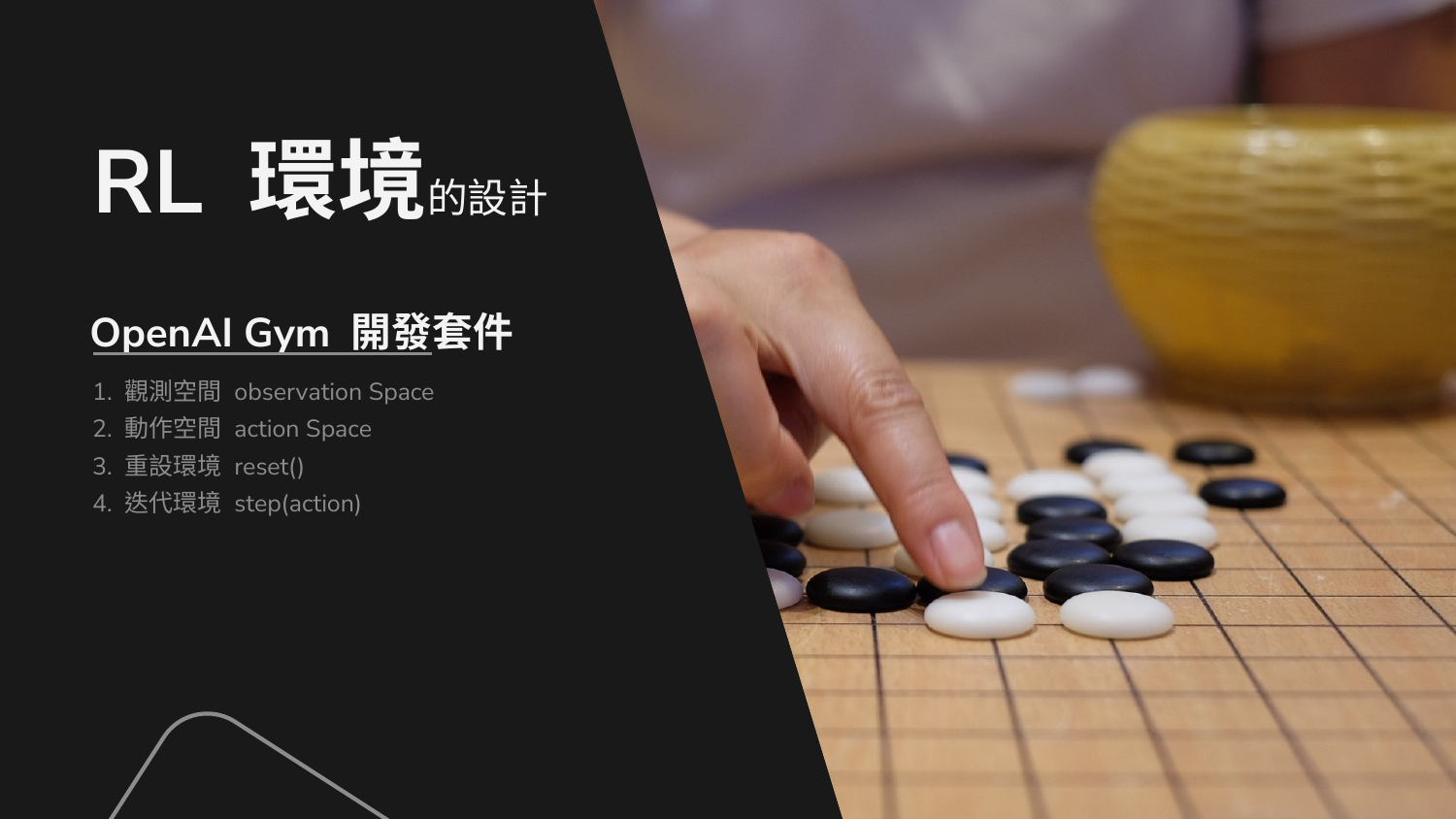

# RL 環境的設計
OpenAI Gym 開發套件

1. 觀測空間 observation Space
2. 動作空間 action Space
3. 重設環境 reset()
4. 迭代環境 step(action)